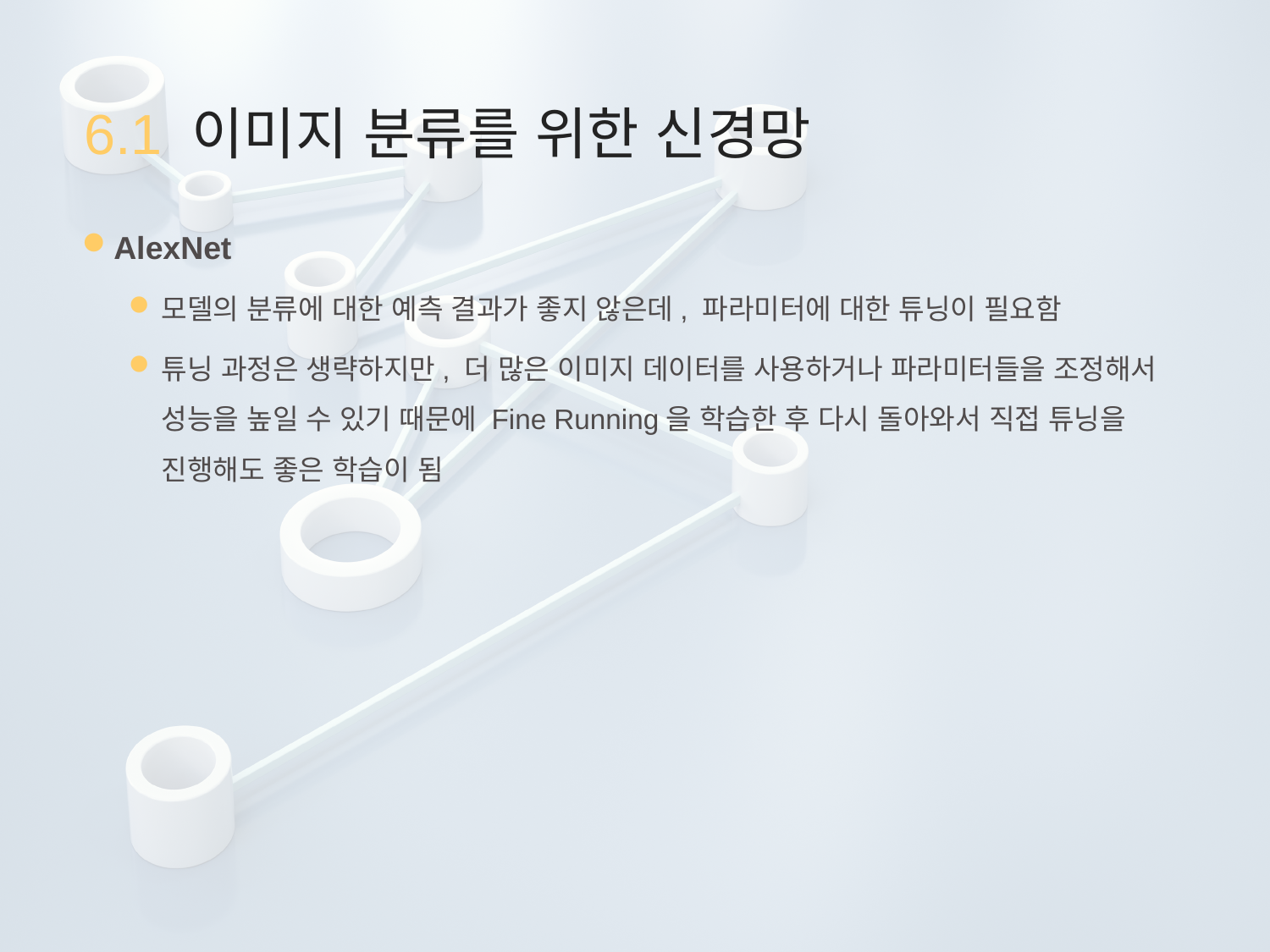

# 6.1 이미지 분류를 위한 신경망
AlexNet
모델의 분류에 대한 예측 결과가 좋지 않은데, 파라미터에 대한 튜닝이 필요함
튜닝 과정은 생략하지만, 더 많은 이미지 데이터를 사용하거나 파라미터들을 조정해서 성능을 높일 수 있기 때문에 Fine Running을 학습한 후 다시 돌아와서 직접 튜닝을 진행해도 좋은 학습이 됨